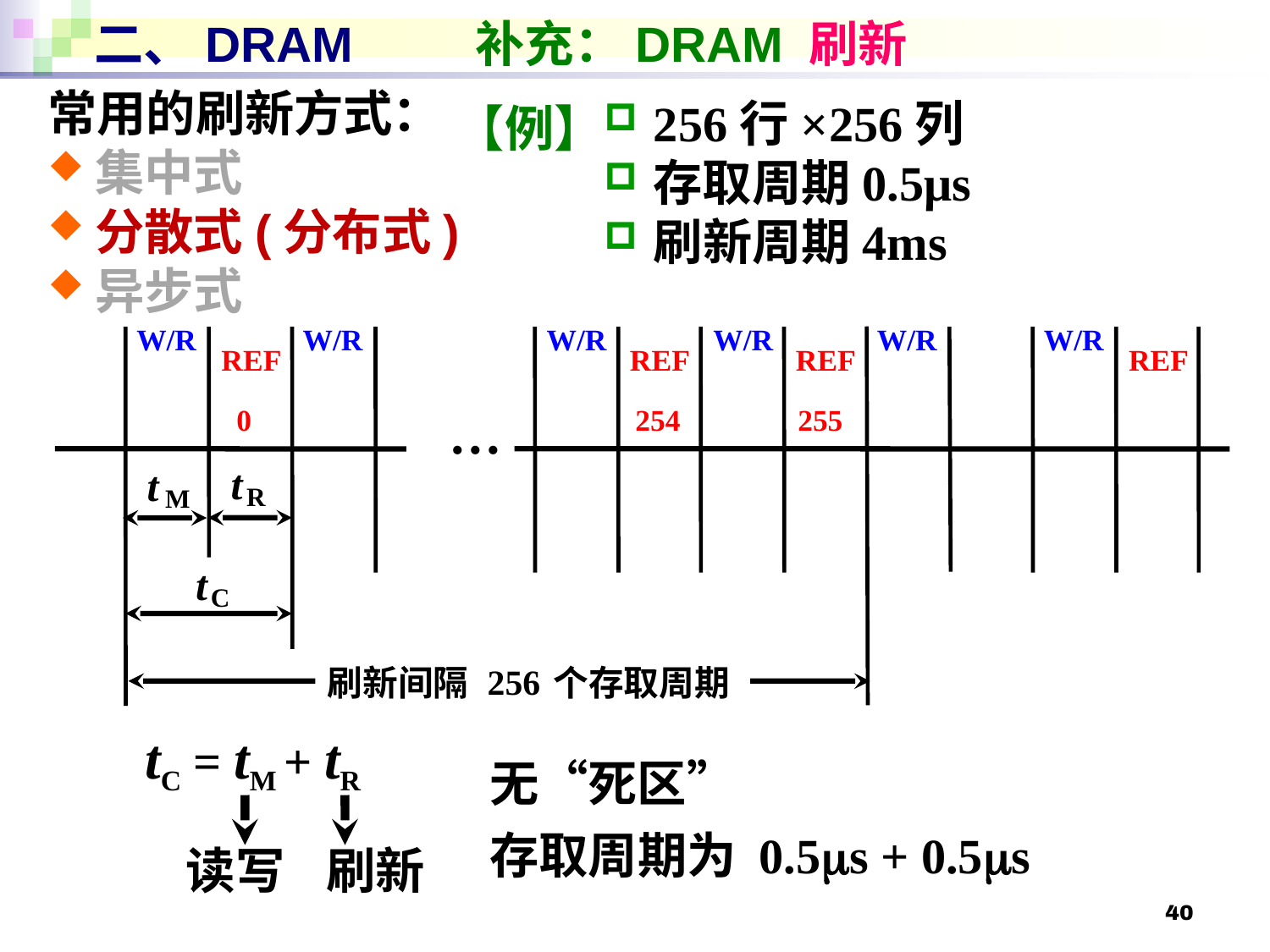

# 二、DRAM 	补充：DRAM 刷新
常用的刷新方式：
集中式
分散式(分布式)
异步式
256行×256列
存取周期0.5μs
刷新周期4ms
【例】
W/R
W/R
W/R
W/R
W/R
W/R

REF
REF
REF
REF
…
0
254
255

t
t
R
M

t
C

256
刷新间隔
个存取周期

tC = tM + tR
无“死区”

存取周期为 0.5μs + 0.5μs
读写
刷新
40